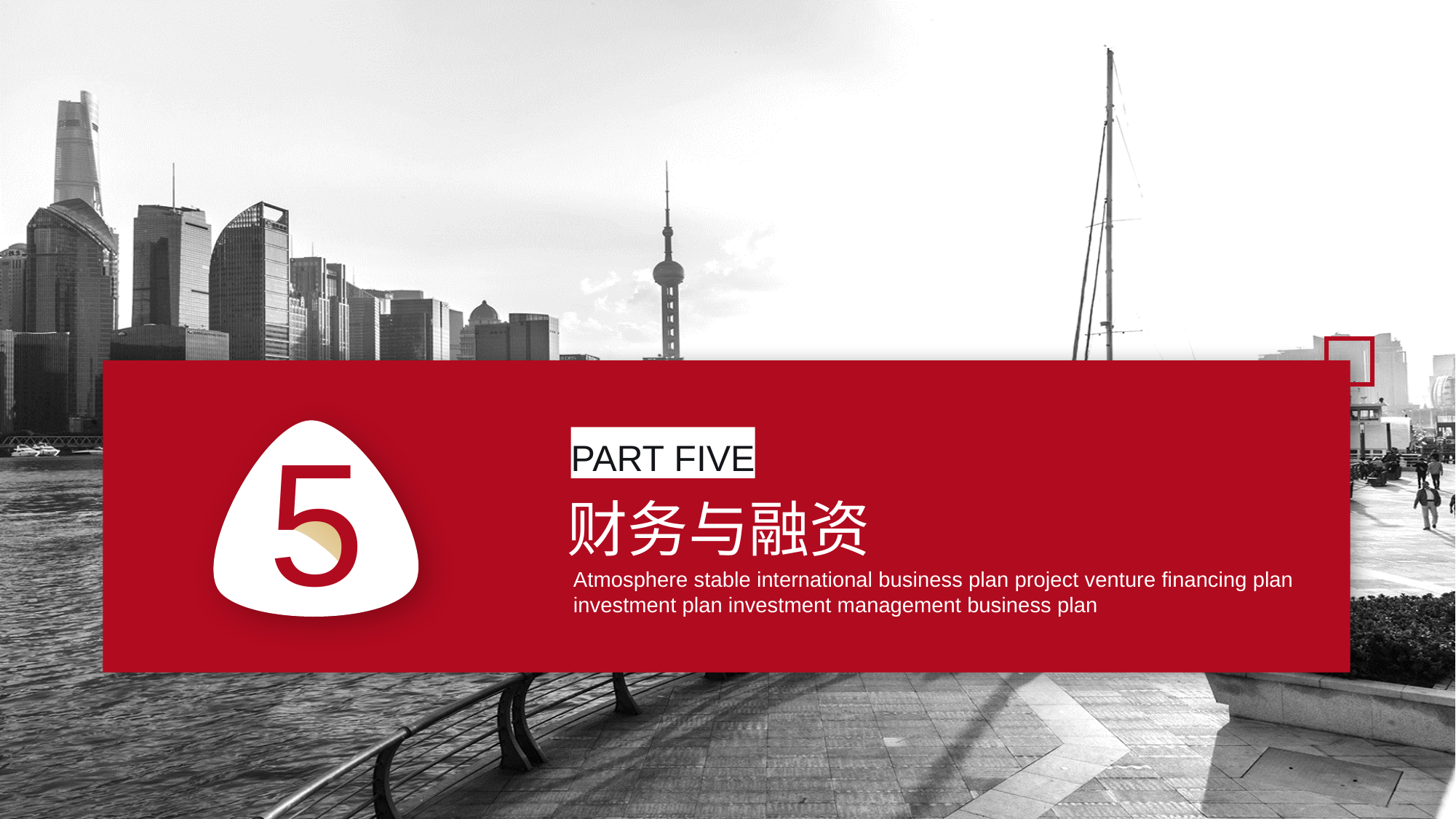

10

5

PART FIVE

财务与融资
Atmosphere stable international business plan project venture financing plan investment plan investment management business plan